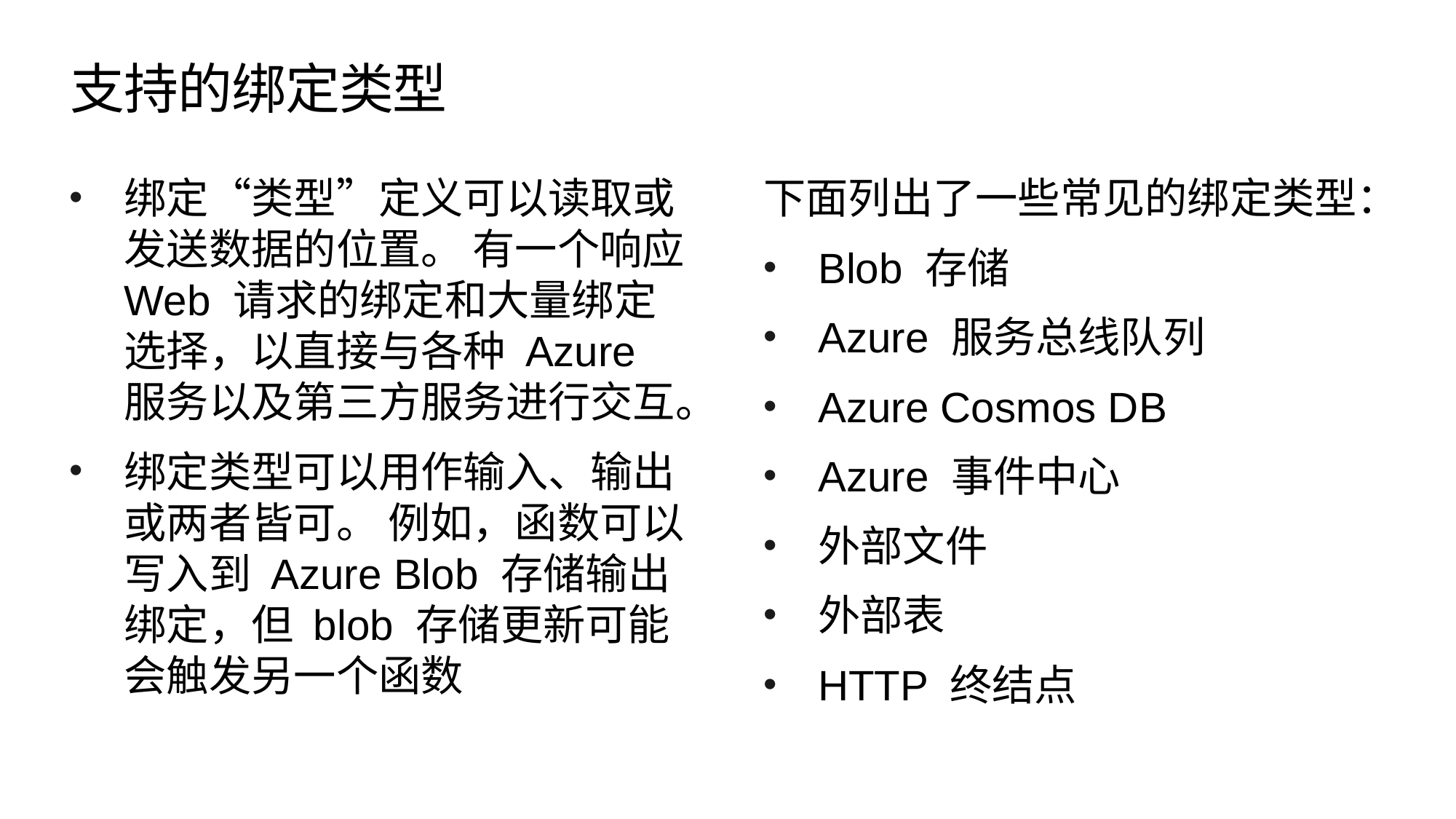

# 支持的绑定类型
绑定“类型”定义可以读取或发送数据的位置。 有一个响应 Web 请求的绑定和大量绑定选择，以直接与各种 Azure 服务以及第三方服务进行交互。
绑定类型可以用作输入、输出或两者皆可。 例如，函数可以写入到 Azure Blob 存储输出绑定，但 blob 存储更新可能会触发另一个函数

下面列出了一些常见的绑定类型：
Blob 存储
Azure 服务总线队列
Azure Cosmos DB
Azure 事件中心
外部文件
外部表
HTTP 终结点